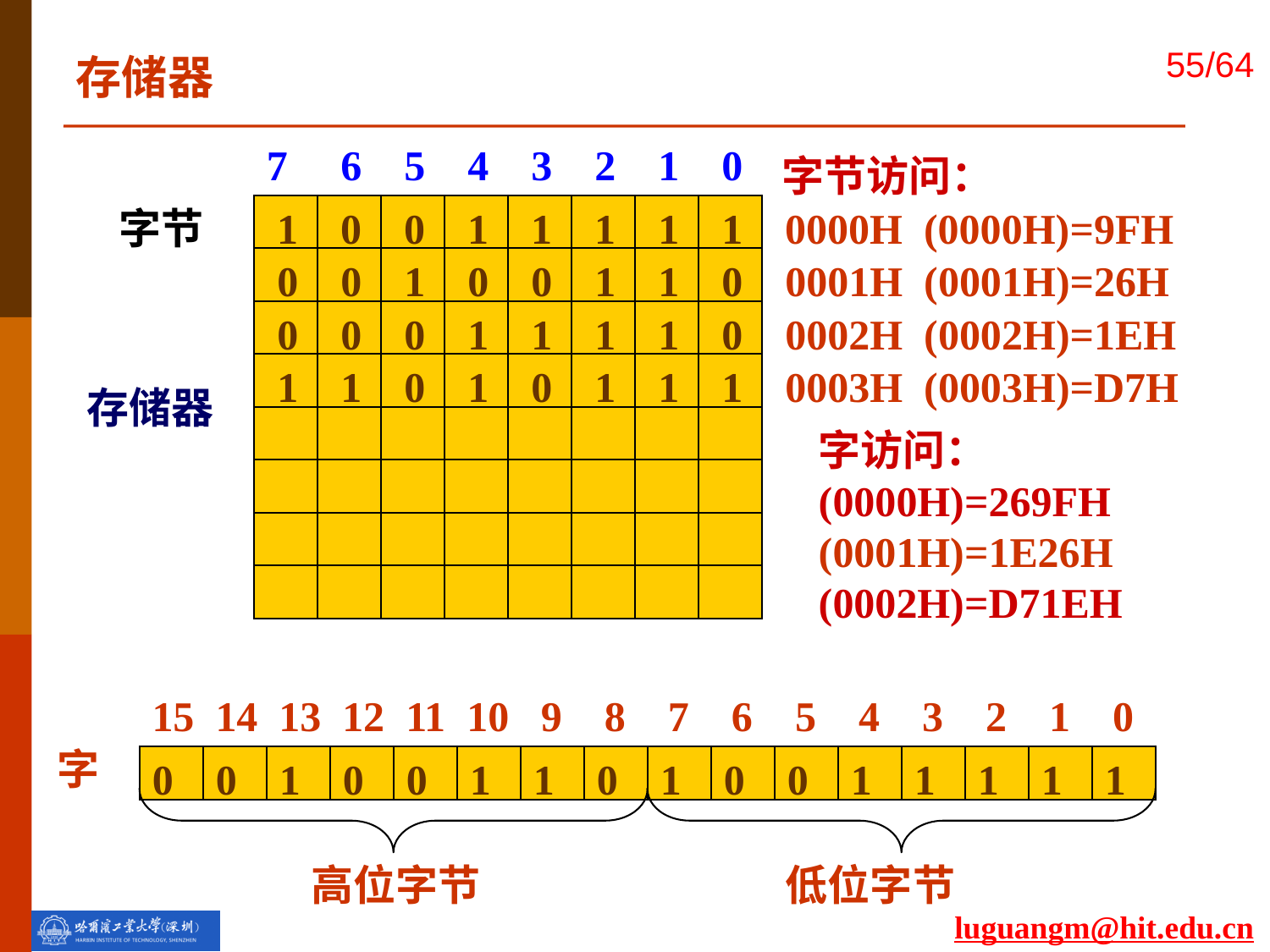

存储器
 7     6    5    4    3    2    1    0
字节访问：
字节

1    0    0    1    1    1    1    1    0000H  (0000H)=9FH
0    0    1    0    0    1    1    0    0001H  (0001H)=26H
0    0    0    1    1    1    1    0    0002H  (0002H)=1EH
1    1    0    1    0    1    1    1    0003H  (0003H)=D7H
存储器
字访问：
(0000H)=269FH
(0001H)=1E26H
(0002H)=D71EH

 15  14  13  12  11  10   9    8    7    6    5    4    3    2    1    0
字

0    0    1    0    0    1    1    0

1    0    0    1    1    1    1    1
      高位字节                                低位字节